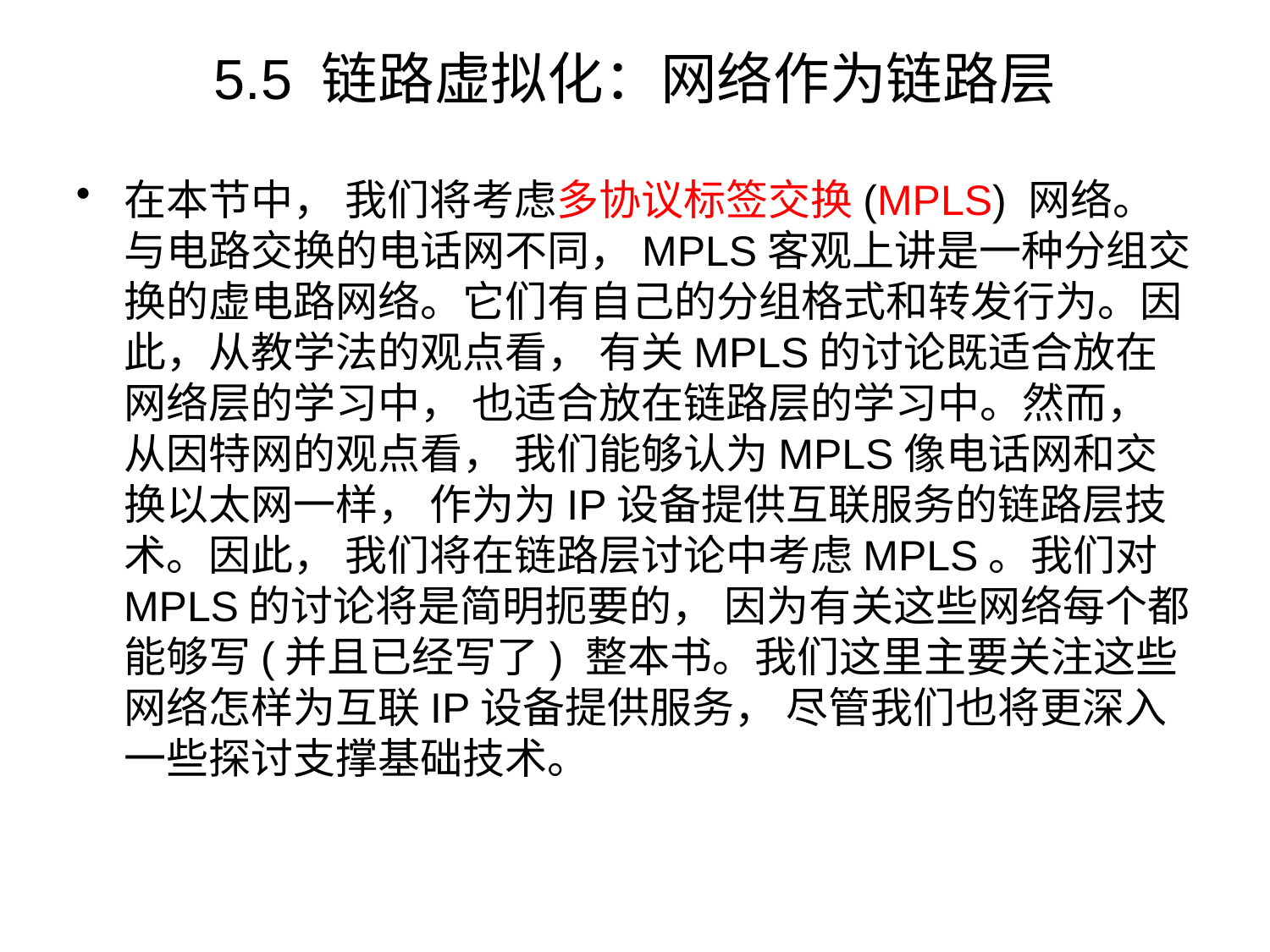

# 5.5 链路虚拟化：网络作为链路层
在本节中， 我们将考虑多协议标签交换(MPLS) 网络。与电路交换的电话网不同，MPLS客观上讲是一种分组交换的虚电路网络。它们有自己的分组格式和转发行为。因此，从教学法的观点看， 有关MPLS的讨论既适合放在网络层的学习中， 也适合放在链路层的学习中。然而， 从因特网的观点看， 我们能够认为MPLS像电话网和交换以太网一样， 作为为IP设备提供互联服务的链路层技术。因此， 我们将在链路层讨论中考虑MPLS。我们对MPLS的讨论将是简明扼要的， 因为有关这些网络每个都能够写(并且已经写了) 整本书。我们这里主要关注这些网络怎样为互联IP设备提供服务， 尽管我们也将更深入一些探讨支撑基础技术。